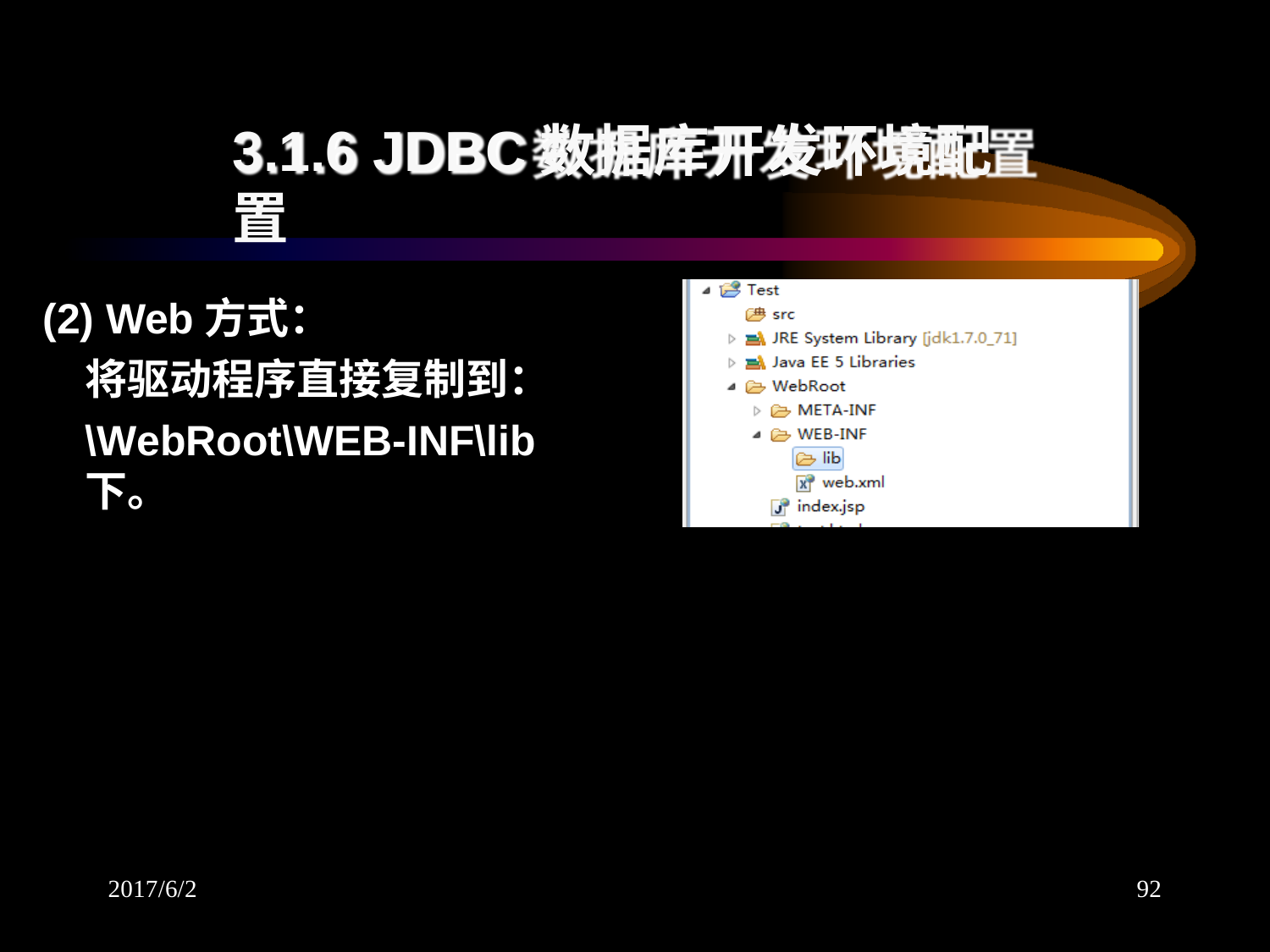

# 3.1.6 JDBC数据库开发环境配置

(2) Web方式：
将驱动程序直接复制到：
\WebRoot\WEB-INF\lib下。

2017/6/2
92